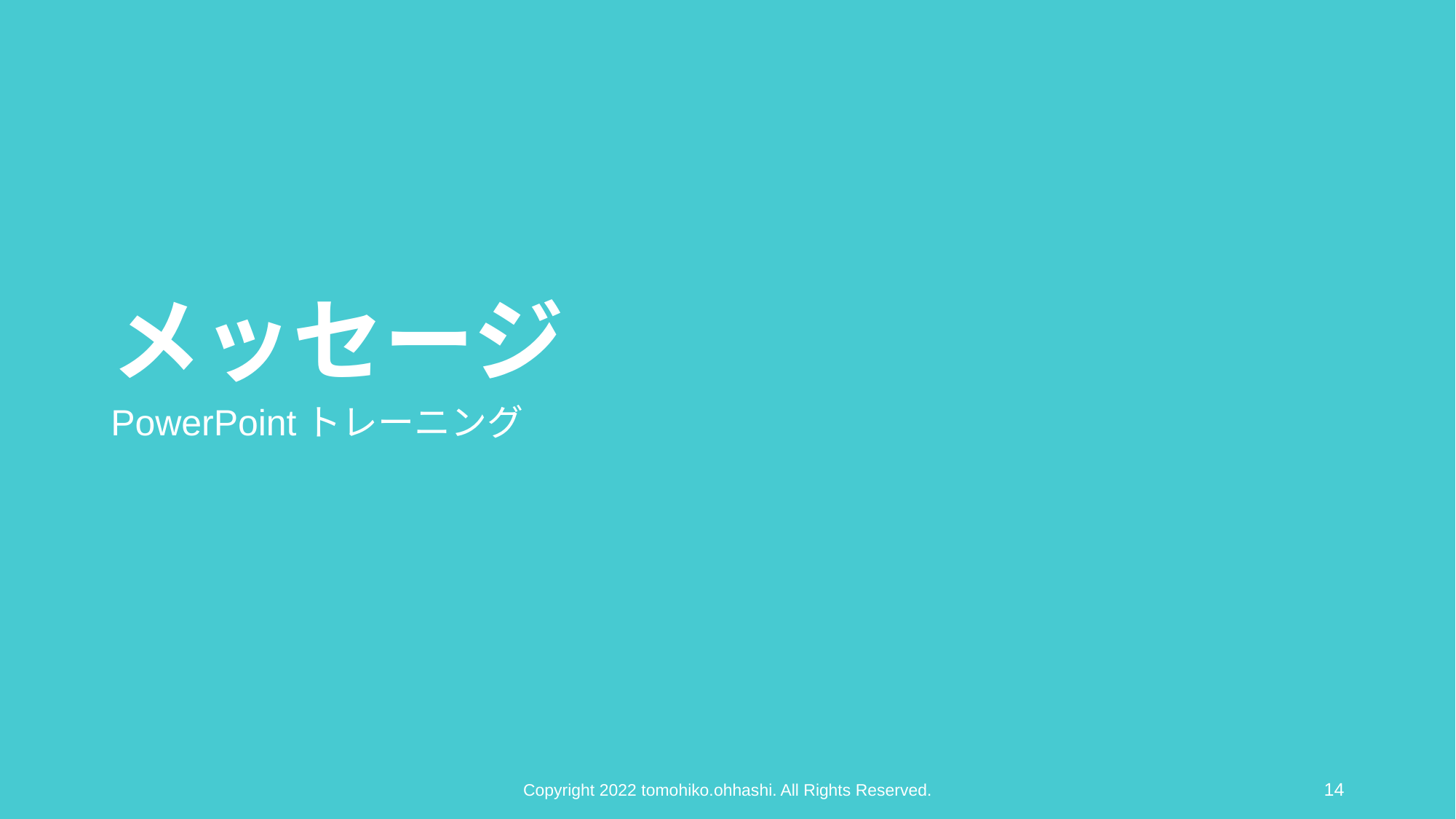

# メッセージ
PowerPointトレーニング
Copyright 2022 tomohiko.ohhashi. All Rights Reserved.
14